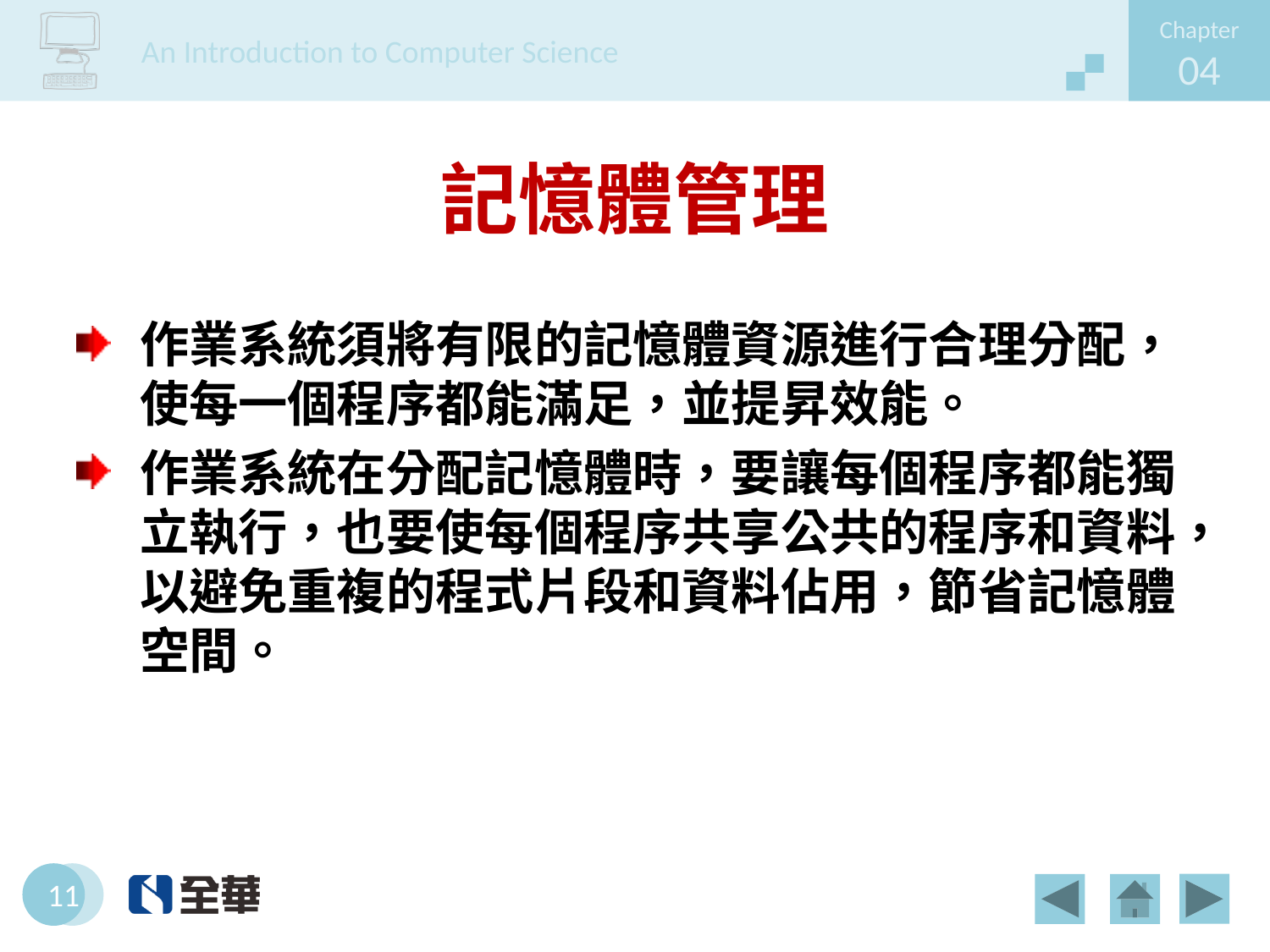

# 記憶體管理
作業系統須將有限的記憶體資源進行合理分配，使每一個程序都能滿足，並提昇效能。
作業系統在分配記憶體時，要讓每個程序都能獨立執行，也要使每個程序共享公共的程序和資料，以避免重複的程式片段和資料佔用，節省記憶體空間。